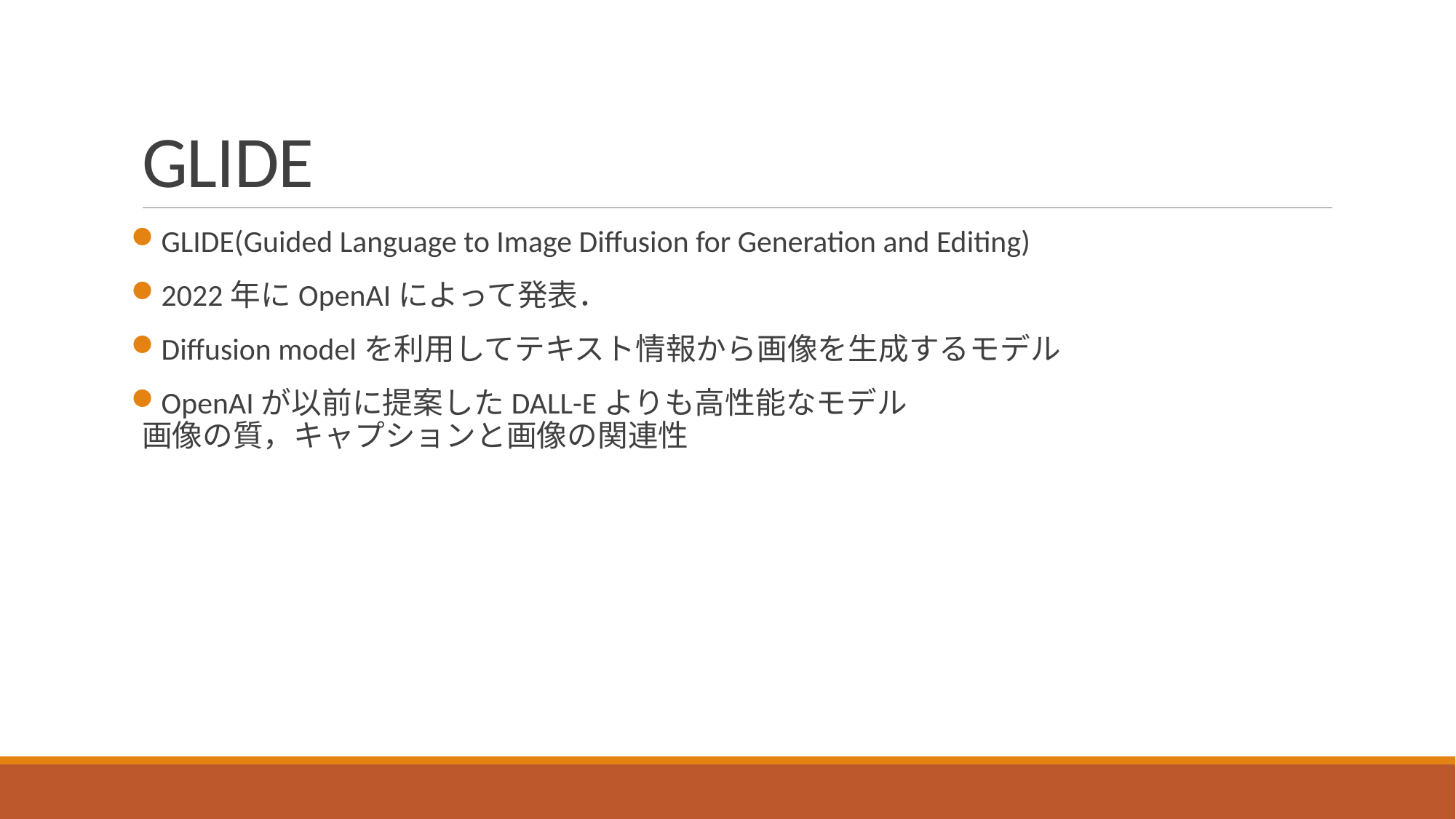

# GLIDE
GLIDE(Guided Language to Image Diffusion for Generation and Editing)
2022年にOpenAIによって発表．
Diffusion modelを利用してテキスト情報から画像を生成するモデル
OpenAIが以前に提案したDALL-Eよりも高性能なモデル
画像の質，キャプションと画像の関連性